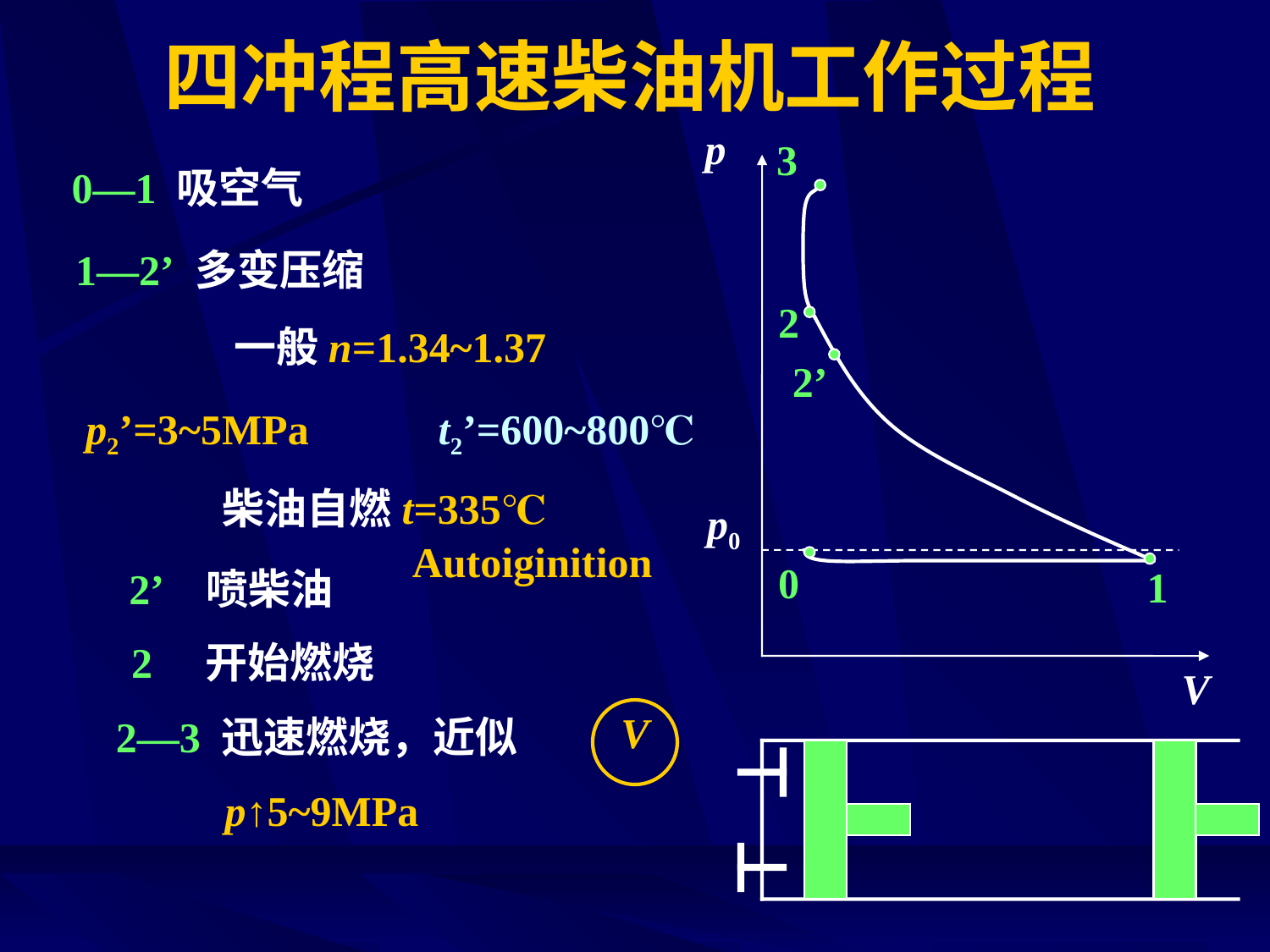

# 四冲程高速柴油机工作过程
p

V
3
0—1 吸空气

1—2’ 多变压缩
2

一般n=1.34~1.37

2’

p2’=3~5MPa
t2’=600~800℃
柴油自燃t=335℃
p0
Autoiginition

0

1
2’   喷柴油
2    开始燃烧

V
2—3 迅速燃烧，近似

p↑5~9MPa